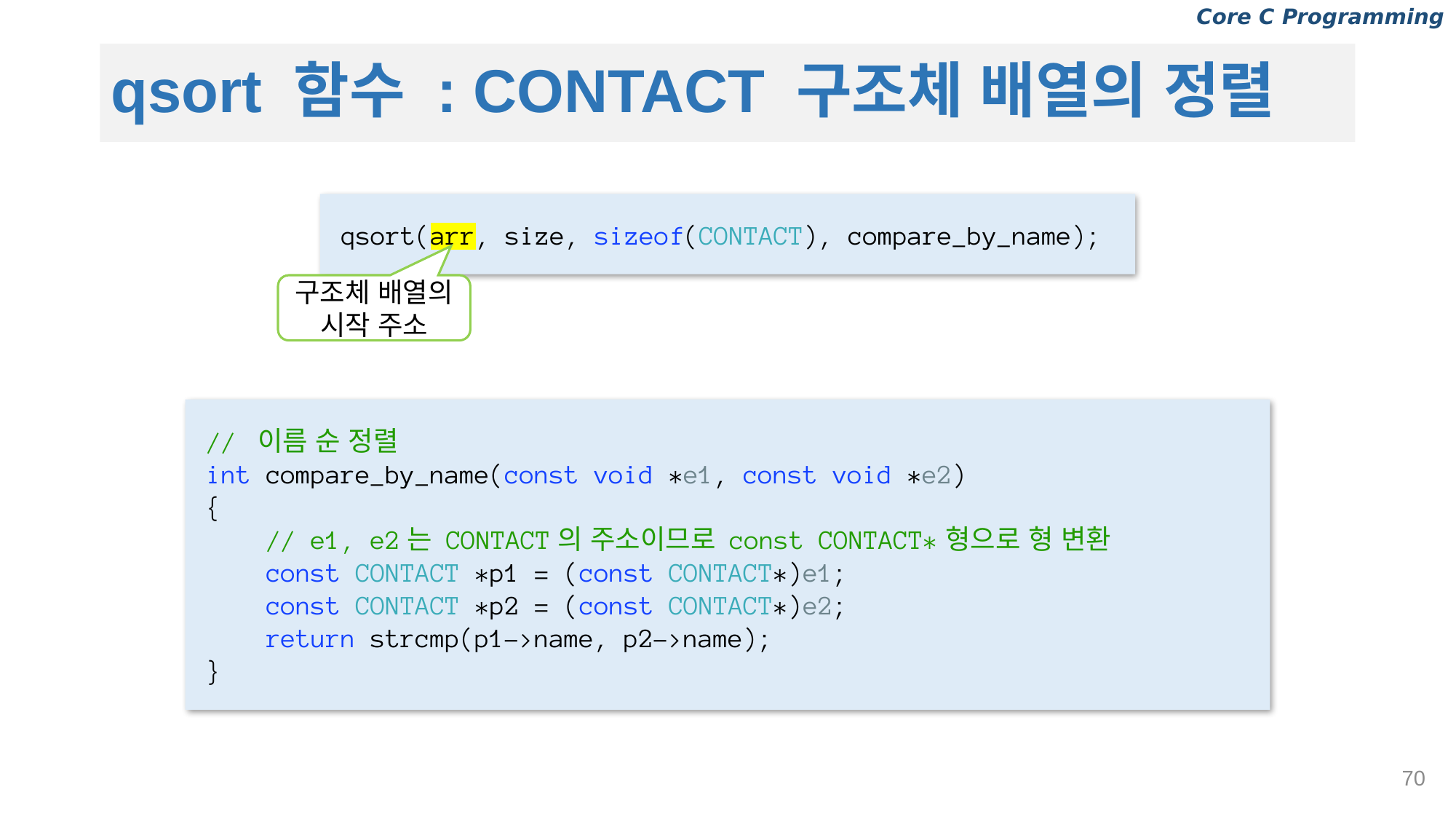

# qsort 함수 : CONTACT 구조체 배열의 정렬

qsort(arr, size, sizeof(CONTACT), compare_by_name);
구조체 배열의 시작 주소
// 이름 순 정렬
int compare_by_name(const void *e1, const void *e2)
{
    // e1, e2는 CONTACT의 주소이므로 const CONTACT*형으로 형 변환
    const CONTACT *p1 = (const CONTACT*)e1;
    const CONTACT *p2 = (const CONTACT*)e2;
    return strcmp(p1->name, p2->name);
}
70